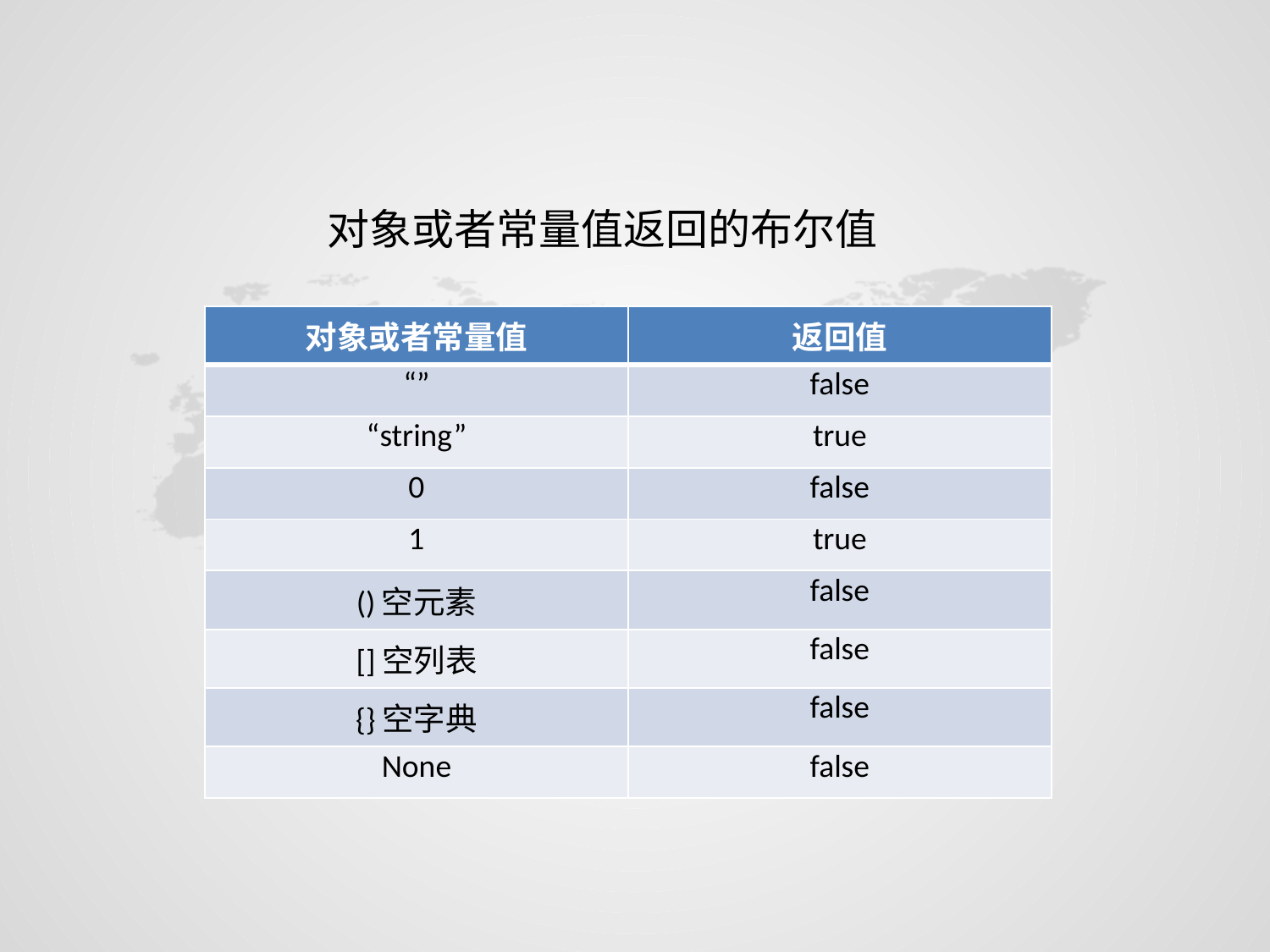

对象或者常量值返回的布尔值
| 对象或者常量值 | 返回值 |
| --- | --- |
| “” | false |
| “string” | true |
| 0 | false |
| 1 | true |
| ()空元素 | false |
| []空列表 | false |
| {}空字典 | false |
| None | false |